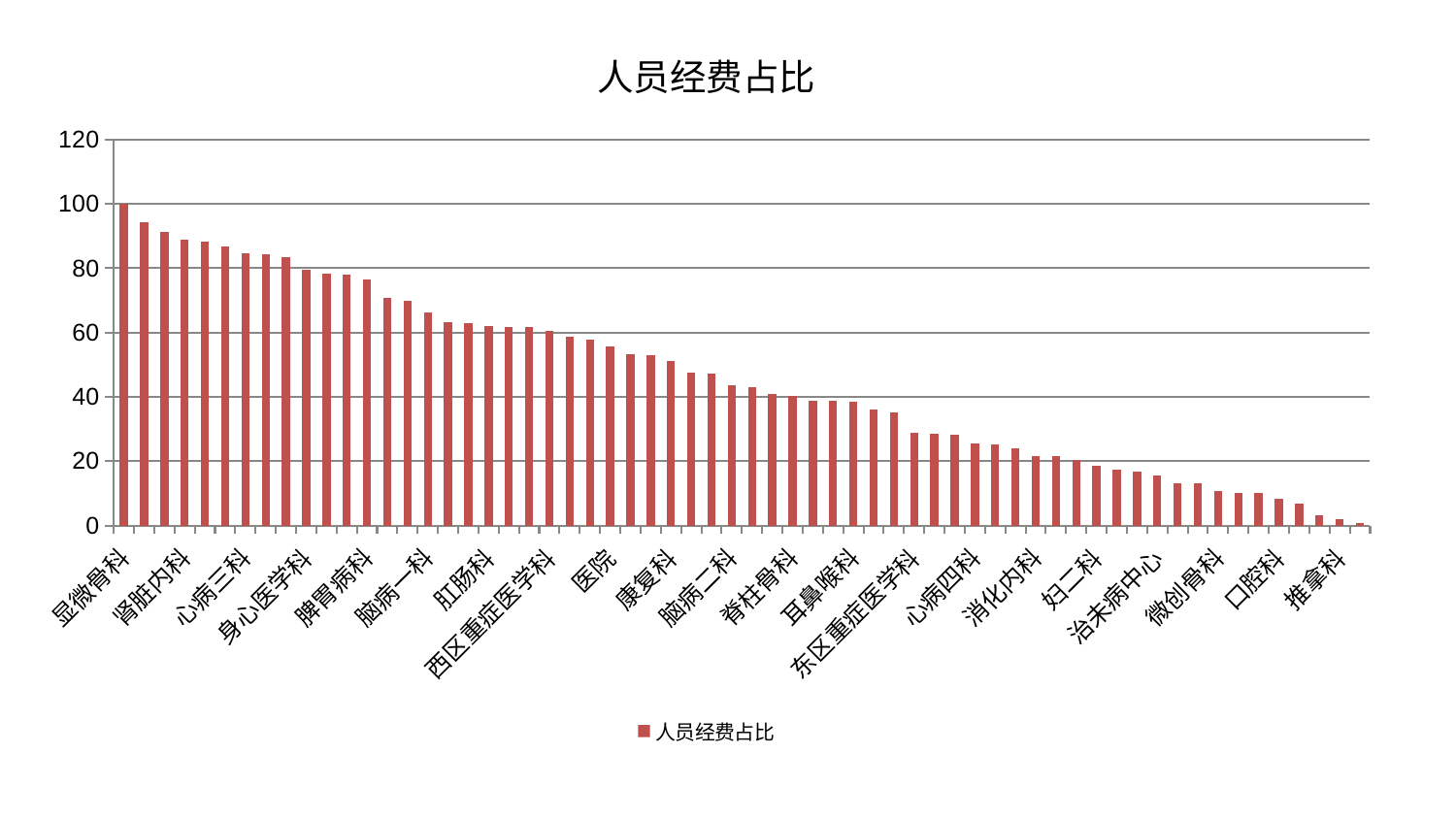

### Chart: 人员经费占比

| Category | 人员经费占比 |
|---|---|
| 显微骨科 | 100.0 |
| 创伤骨科 | 94.21434072202484 |
| 东区肾病科 | 91.19471579405271 |
| 肾脏内科 | 89.00597466555898 |
| 中医外治中心 | 88.29734620789469 |
| 呼吸内科 | 86.87265716088304 |
| 心病三科 | 84.61614340959675 |
| 肾病科 | 84.48512246473784 |
| 综合内科 | 83.56685204290815 |
| 身心医学科 | 79.65302916670164 |
| 脾胃科消化科合并 | 78.33309490712423 |
| 儿科 | 77.89410859733422 |
| 脾胃病科 | 76.48732131773072 |
| 肝病科 | 70.92225220857242 |
| 小儿骨科 | 69.92751652247269 |
| 脑病一科 | 66.28033001095352 |
| 中医经典科 | 63.37171102629437 |
| 针灸科 | 62.82273191957908 |
| 肛肠科 | 62.031751217764004 |
| 小儿推拿科 | 61.74116271331672 |
| 普通外科 | 61.64729679956423 |
| 西区重症医学科 | 60.51121304885606 |
| 老年医学科 | 58.81540612498506 |
| 乳腺甲状腺外科 | 57.92504643938967 |
| 医院 | 55.677148510516695 |
| 运动损伤骨科 | 53.420734668845604 |
| 风湿病科 | 53.0388418276705 |
| 康复科 | 51.07172769407714 |
| 神经内科 | 47.64463160140323 |
| 心病一科 | 47.338875288361024 |
| 脑病二科 | 43.67907909470196 |
| 妇科 | 42.86709167852746 |
| 产科 | 40.98202526149353 |
| 脊柱骨科 | 40.34735280129414 |
| 周围血管科 | 38.85620272682226 |
| 眼科 | 38.77082265781386 |
| 耳鼻喉科 | 38.34905890626083 |
| 泌尿外科 | 36.11329919216617 |
| 男科 | 35.17267761515887 |
| 东区重症医学科 | 28.765278221291716 |
| 关节骨科 | 28.553084913149824 |
| 内分泌科 | 28.3037051093168 |
| 心病四科 | 25.54337856531453 |
| 妇科妇二科合并 | 25.138215431476677 |
| 骨科 | 23.95750992167673 |
| 消化内科 | 21.595546003940772 |
| 心病二科 | 21.569751692532865 |
| 心血管内科 | 20.41862467329634 |
| 妇二科 | 18.434159406550094 |
| 神经外科 | 17.23832489640283 |
| 胸外科 | 16.80045782611219 |
| 治未病中心 | 15.531135405167838 |
| 血液科 | 13.079113306242345 |
| 脑病三科 | 13.036681909492154 |
| 微创骨科 | 10.793753415174134 |
| 肿瘤内科 | 10.146609980308789 |
| 肝胆外科 | 10.074595826067359 |
| 口腔科 | 8.4409820301933 |
| 皮肤科 | 6.695763453454367 |
| 美容皮肤科 | 3.108830382515122 |
| 推拿科 | 1.9419694194389758 |
| 重症医学科 | 0.7434294630248336 |
72